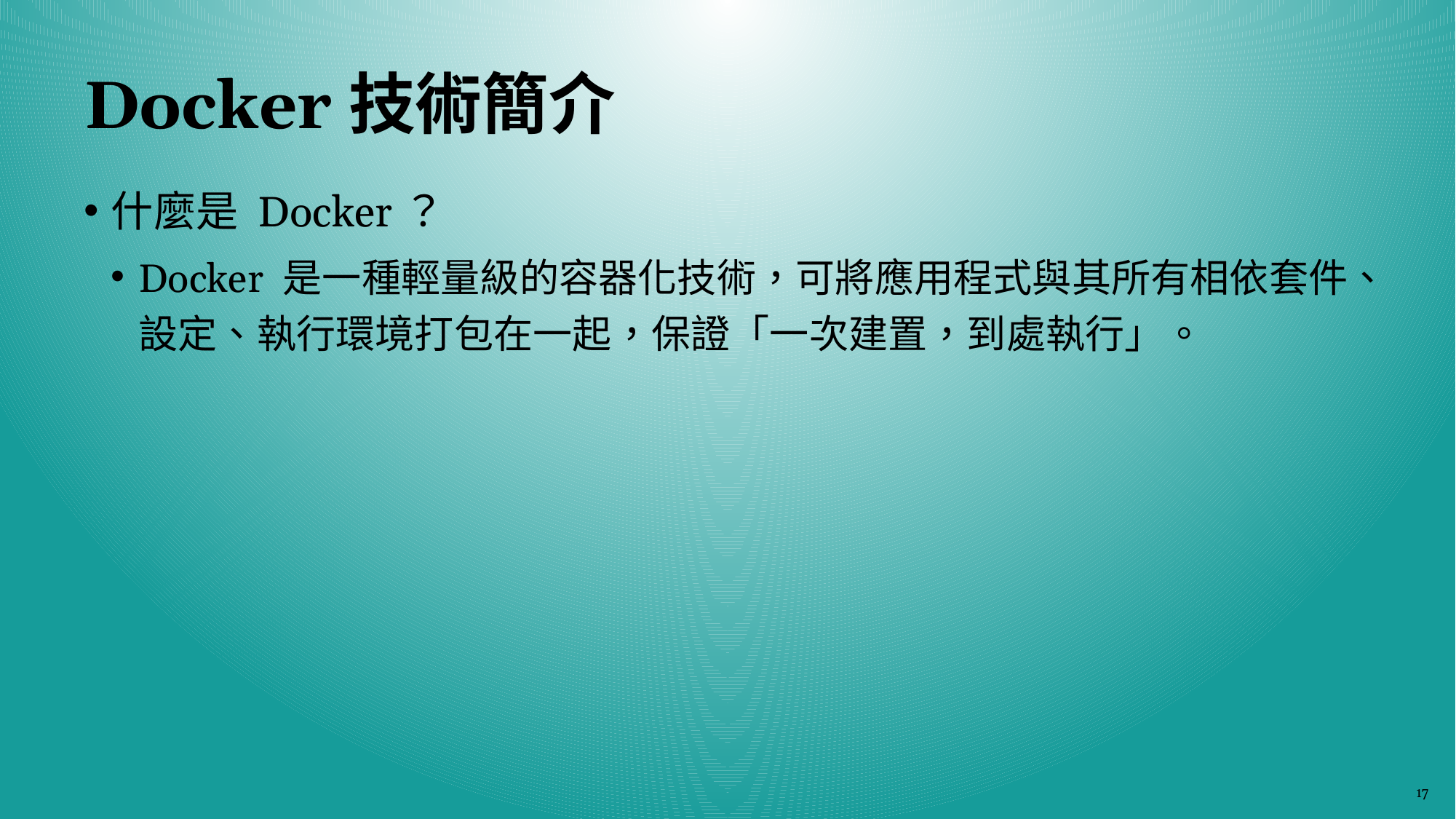

# Docker技術簡介
什麼是 Docker？
Docker 是一種輕量級的容器化技術，可將應用程式與其所有相依套件、設定、執行環境打包在一起，保證「一次建置，到處執行」。
17